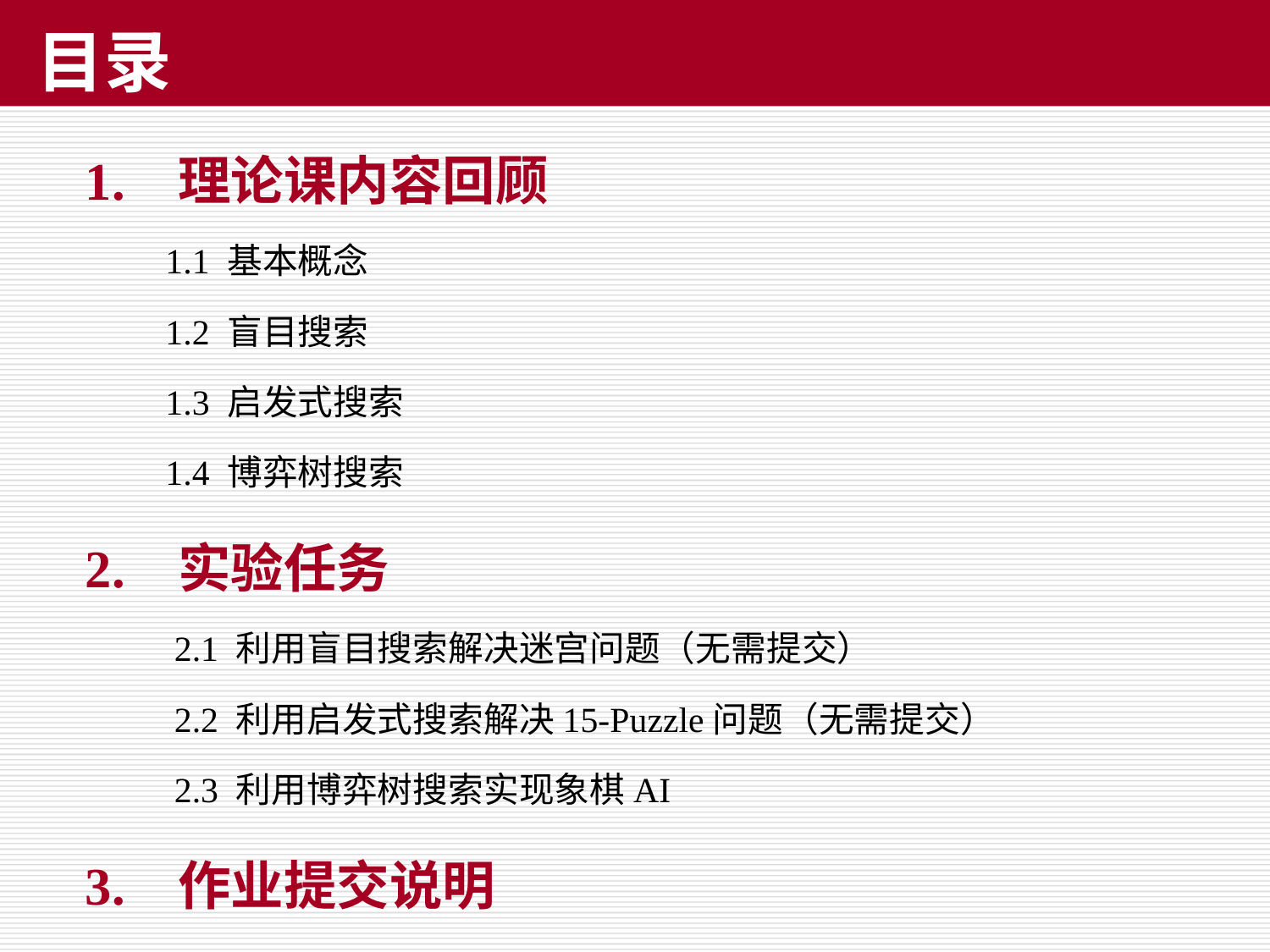

# 目录
1.   理论课内容回顾
         1.1 基本概念
         1.2 盲目搜索
         1.3 启发式搜索
         1.4 博弈树搜索
2.   实验任务
          2.1 利用盲目搜索解决迷宫问题（无需提交）
          2.2 利用启发式搜索解决15-Puzzle问题（无需提交）
          2.3 利用博弈树搜索实现象棋AI
3.   作业提交说明

2